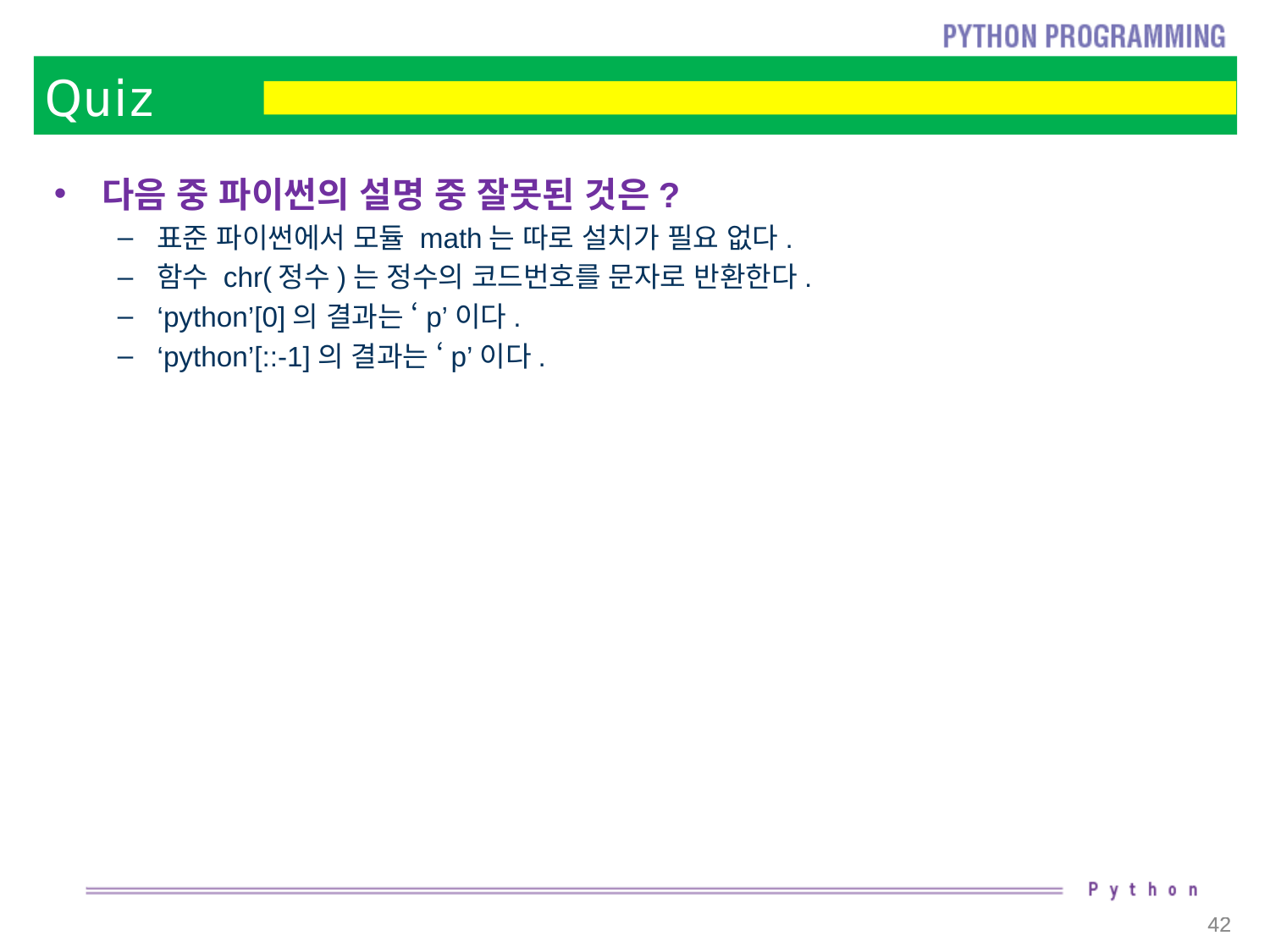

# Quiz

다음 중 파이썬의 설명 중 잘못된 것은?
표준 파이썬에서 모듈 math는 따로 설치가 필요 없다.
함수 chr(정수)는 정수의 코드번호를 문자로 반환한다.
‘python’[0]의 결과는 ‘p’이다.
‘python’[::-1]의 결과는 ‘p’이다.

42